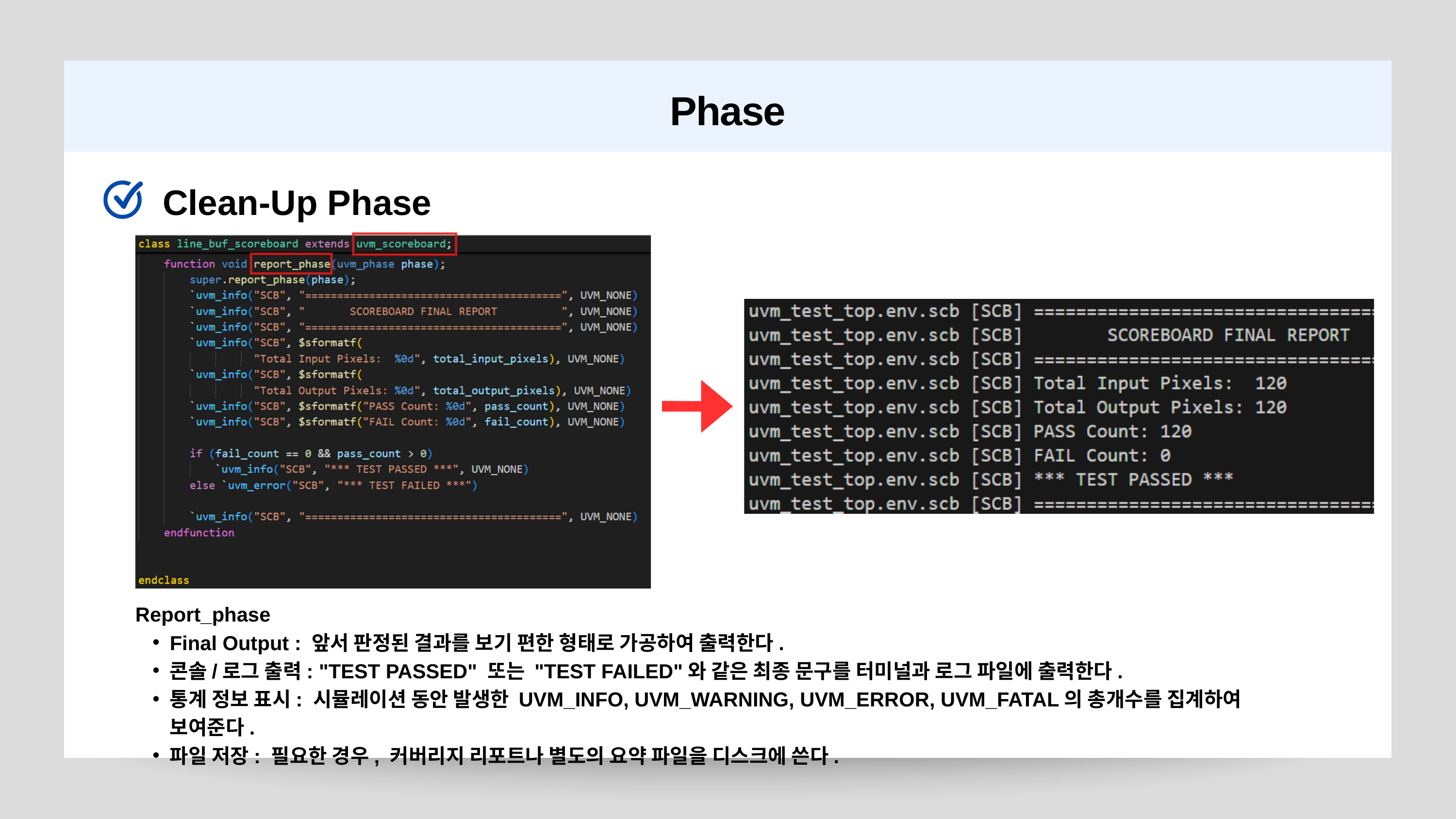

Phase
Clean-Up Phase

Report_phase
Final Output : 앞서 판정된 결과를 보기 편한 형태로 가공하여 출력한다.
콘솔/로그 출력: "TEST PASSED" 또는 "TEST FAILED"와 같은 최종 문구를 터미널과 로그 파일에 출력한다.
통계 정보 표시: 시뮬레이션 동안 발생한 UVM_INFO, UVM_WARNING, UVM_ERROR, UVM_FATAL의 총개수를 집계하여 보여준다.
파일 저장: 필요한 경우, 커버리지 리포트나 별도의 요약 파일을 디스크에 쓴다.